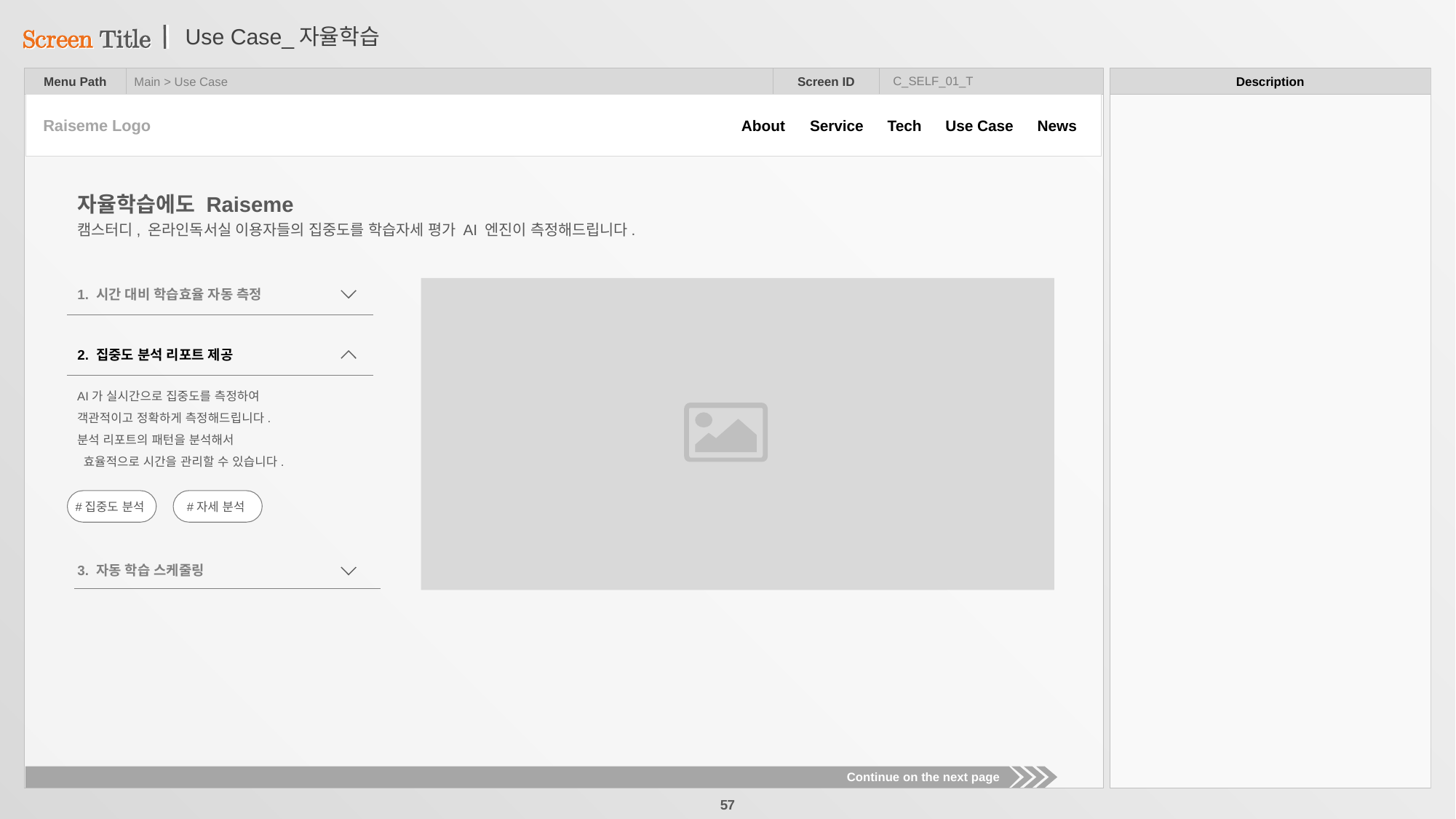

# Use Case_자율학습
C_SELF_01_T
Main > Use Case

About
Service
Tech
Use Case
News
Raiseme Logo
자율학습에도 Raiseme
캠스터디, 온라인독서실 이용자들의 집중도를 학습자세 평가 AI 엔진이 측정해드립니다.

1. 시간 대비 학습효율 자동 측정

2. 집중도 분석 리포트 제공

AI가 실시간으로 집중도를 측정하여
객관적이고 정확하게 측정해드립니다.
분석 리포트의 패턴을 분석해서
 효율적으로 시간을 관리할 수 있습니다.
#집중도 분석
#자세 분석
3. 자동 학습 스케줄링